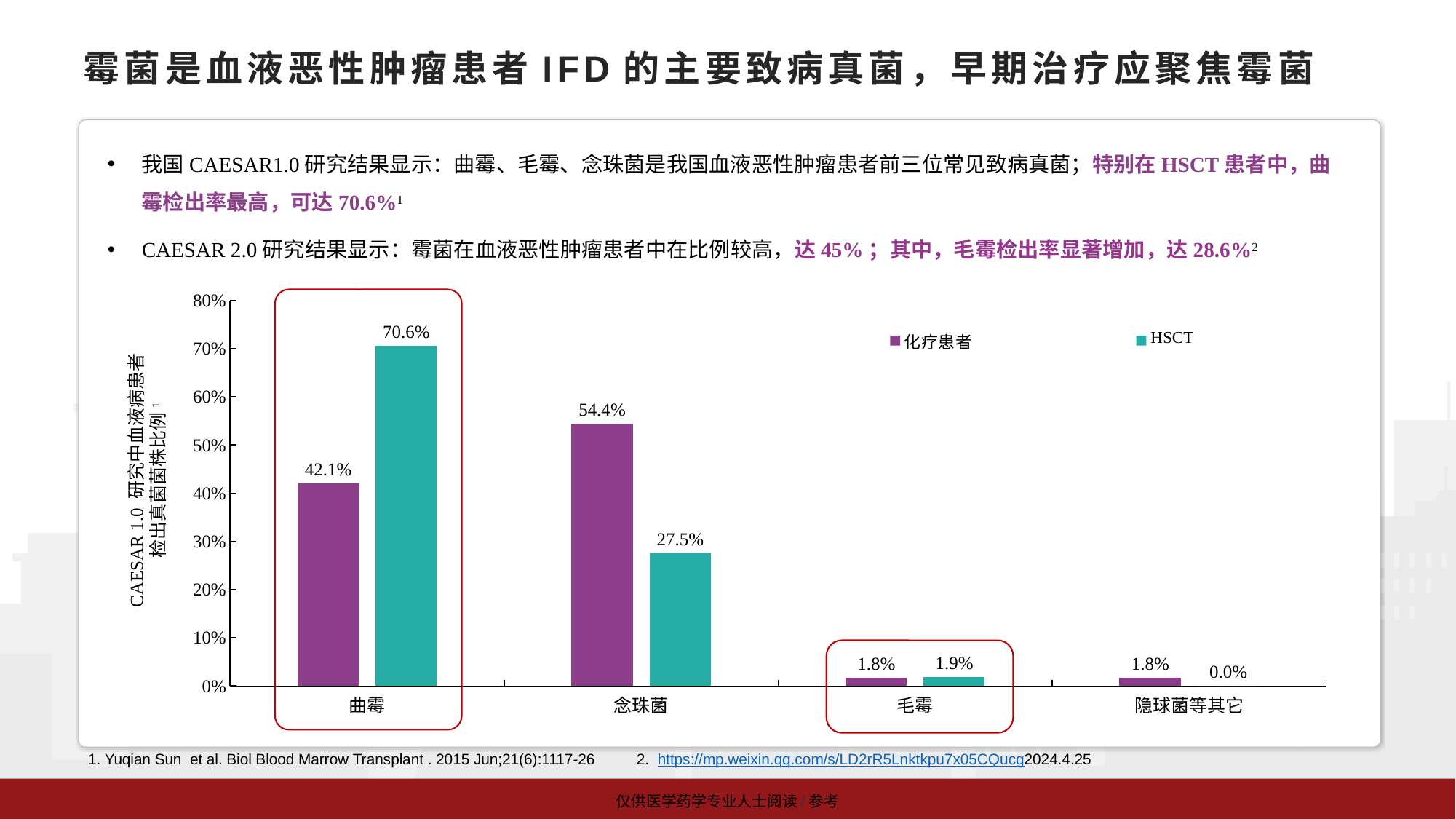

# 霉菌是血液恶性肿瘤患者IFD的主要致病真菌，早期治疗应聚焦霉菌

我国CAESAR1.0研究结果显示：曲霉、毛霉、念珠菌是我国血液恶性肿瘤患者前三位常见致病真菌；特别在HSCT患者中，曲霉检出率最高，可达70.6%1
CAESAR 2.0研究结果显示：霉菌在血液恶性肿瘤患者中在比例较高，达45%；其中，毛霉检出率显著增加，达28.6%2

### Chart

| Category | 化疗患者   | HSCT |
|---|---|---|
| 曲霉 | 0.421 | 0.706 |
| 念珠菌 | 0.544 | 0.275 |
| 毛霉 | 0.018 | 0.019 |
| 隐球菌等其它 | 0.018 | 0.0 |
CAESAR 1.0 研究中血液病患者
检出真菌菌株比例1

1. Yuqian Sun  et al. Biol Blood Marrow Transplant . 2015 Jun;21(6):1117-26          2.  https://mp.weixin.qq.com/s/LD2rR5Lnktkpu7x05CQucg2024.4.25

仅供医学药学专业人士阅读/参考